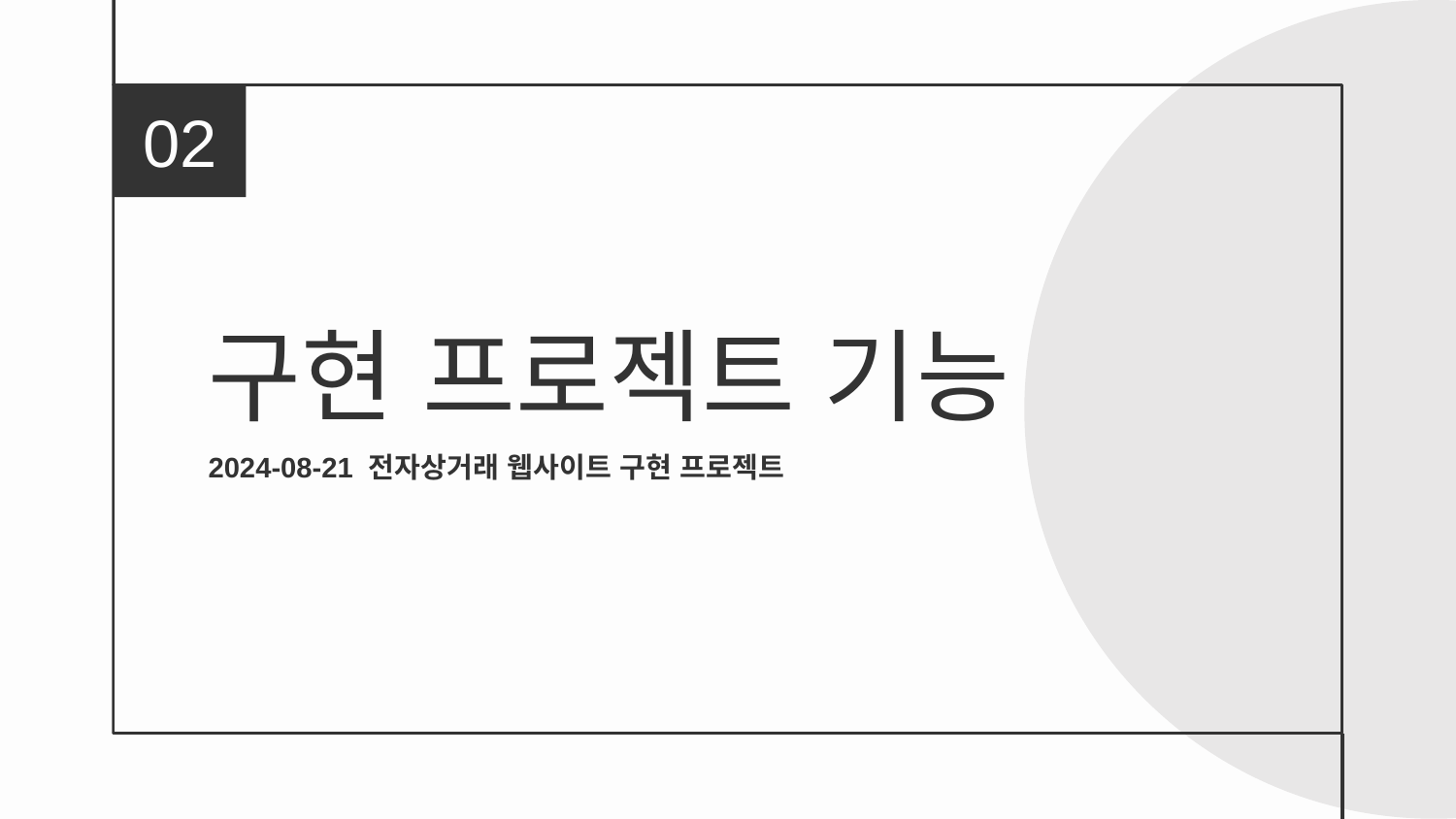

02
# 구현 프로젝트 기능
2024-08-21 전자상거래 웹사이트 구현 프로젝트